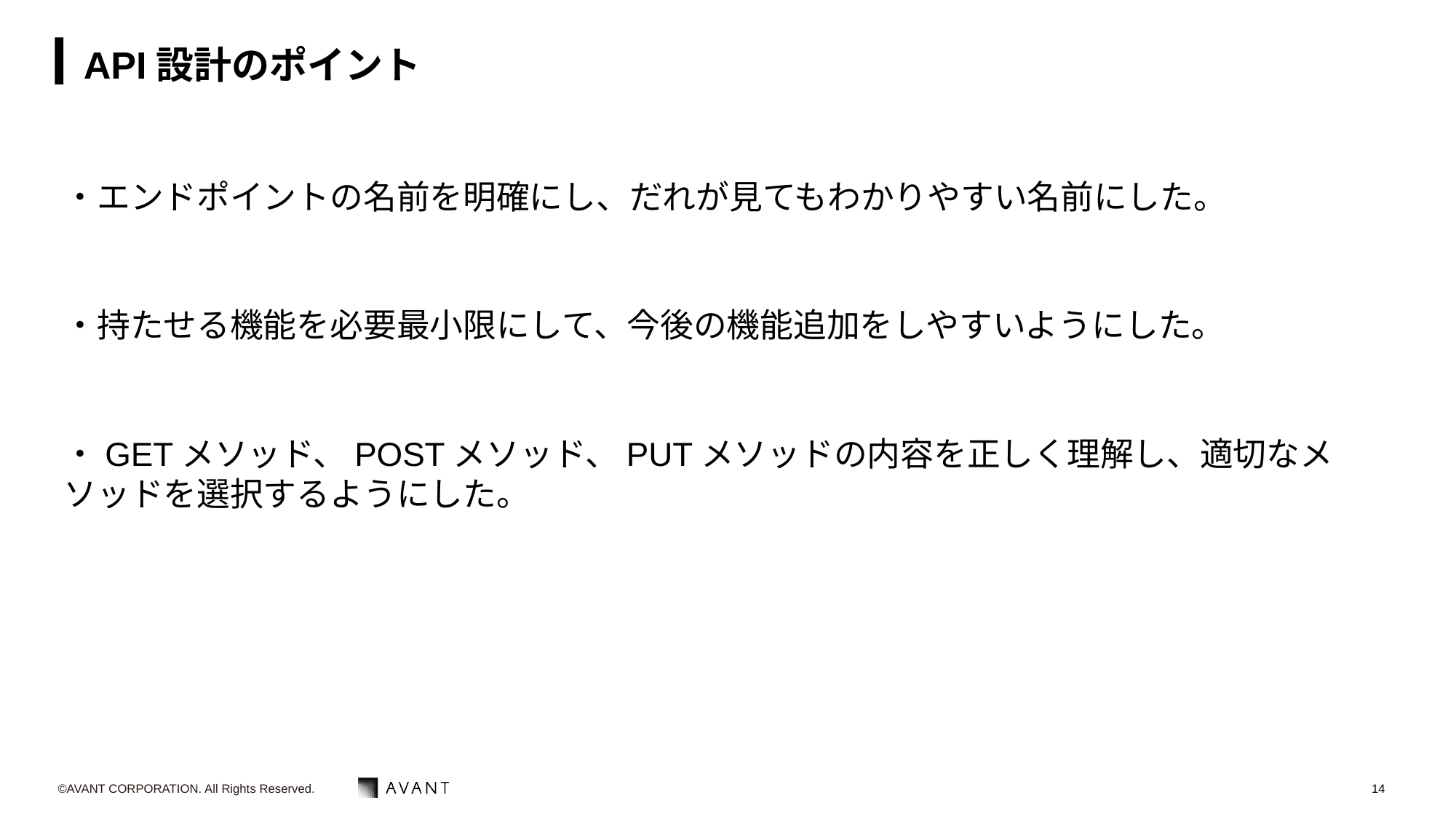

# API設計のポイント

・エンドポイントの名前を明確にし、だれが見てもわかりやすい名前にした。

・持たせる機能を必要最小限にして、今後の機能追加をしやすいようにした。

・GETメソッド、POSTメソッド、PUTメソッドの内容を正しく理解し、適切なメソッドを選択するようにした。